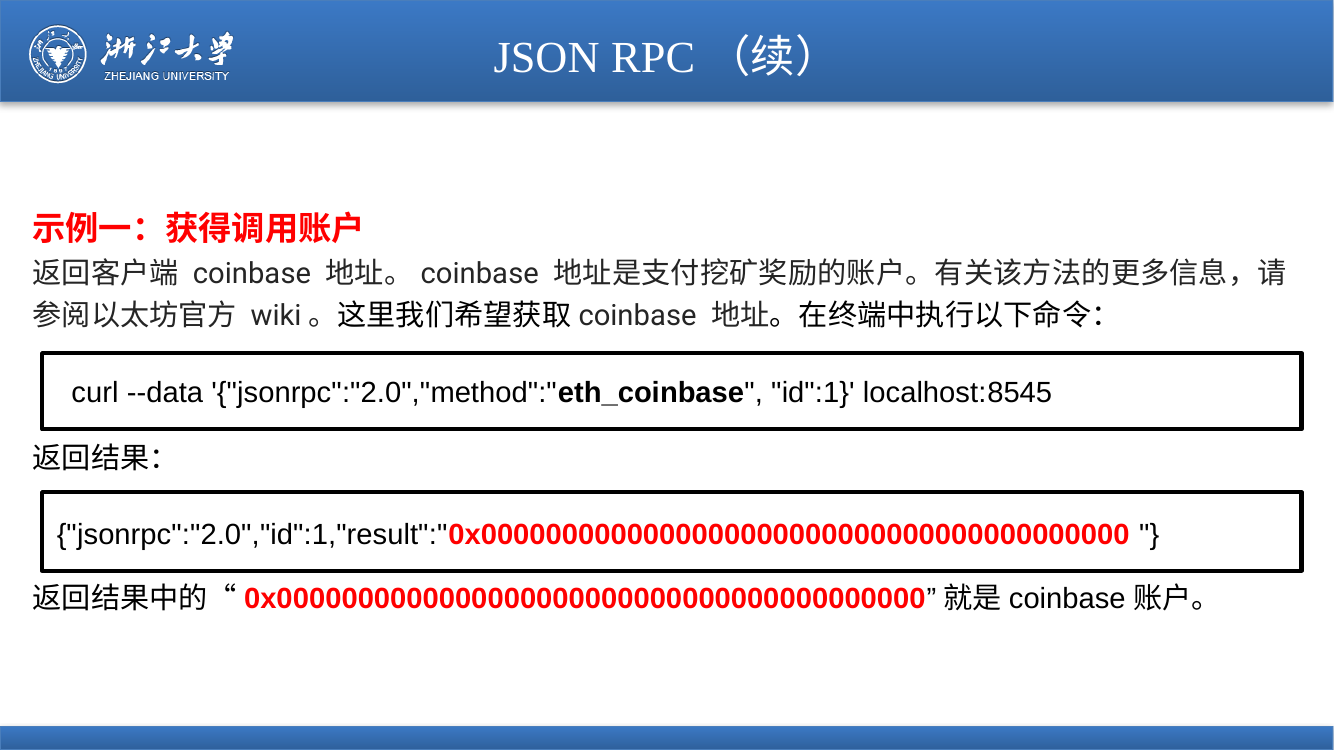

# JSON RPC（续）

示例一：获得调用账户
返回客户端 coinbase 地址。coinbase 地址是支付挖矿奖励的账户。有关该方法的更多信息，请参阅以太坊官方 wiki。这里我们希望获取coinbase 地址。在终端中执行以下命令：

返回结果：

返回结果中的“0x0000000000000000000000000000000000000000”就是coinbase账户。

curl --data '{"jsonrpc":"2.0","method":"eth_coinbase", "id":1}' localhost:8545

{"jsonrpc":"2.0","id":1,"result":"0x0000000000000000000000000000000000000000 "}